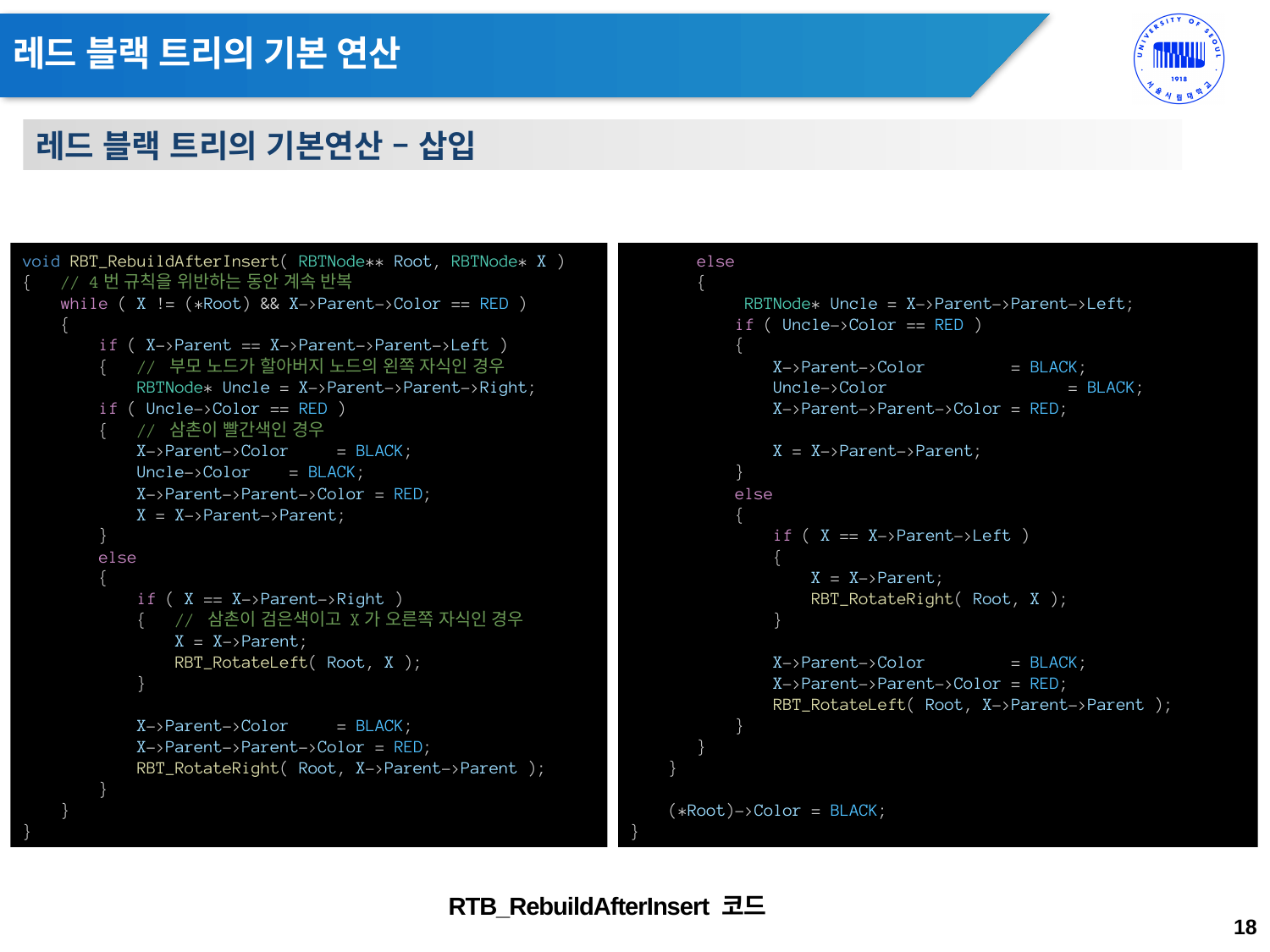

# 레드 블랙 트리의 기본 연산
레드 블랙 트리의 기본연산 – 삽입
void RBT_RebuildAfterInsert( RBTNode** Root, RBTNode* X )
{   // 4번 규칙을 위반하는 동안 계속 반복
    while ( X != (*Root) && X->Parent->Color == RED )
    {
        if ( X->Parent == X->Parent->Parent->Left )
        {   // 부모 노드가 할아버지 노드의 왼쪽 자식인 경우
            RBTNode* Uncle = X->Parent->Parent->Right;
        if ( Uncle->Color == RED )
        {   // 삼촌이 빨간색인 경우
            X->Parent->Color     = BLACK;
            Uncle->Color    = BLACK;
            X->Parent->Parent->Color = RED;
            X = X->Parent->Parent;
        }
        else
        {
            if ( X == X->Parent->Right )
            {   // 삼촌이 검은색이고 X가 오른쪽 자식인 경우
                X = X->Parent;
                RBT_RotateLeft( Root, X );
            }

            X->Parent->Color     = BLACK;
            X->Parent->Parent->Color = RED;
            RBT_RotateRight( Root, X->Parent->Parent );
        }
    }
}
       else
       {
            RBTNode* Uncle = X->Parent->Parent->Left;
           if ( Uncle->Color == RED )
           {
               X->Parent->Color         = BLACK;
               Uncle->Color                   = BLACK;
               X->Parent->Parent->Color = RED;
               X = X->Parent->Parent;
           }
           else
           {
               if ( X == X->Parent->Left )
               {
                   X = X->Parent;
                   RBT_RotateRight( Root, X );
               }

               X->Parent->Color         = BLACK;
               X->Parent->Parent->Color = RED;
               RBT_RotateLeft( Root, X->Parent->Parent );
           }
       }
    }
    (*Root)->Color = BLACK;
}
RTB_RebuildAfterInsert 코드
18